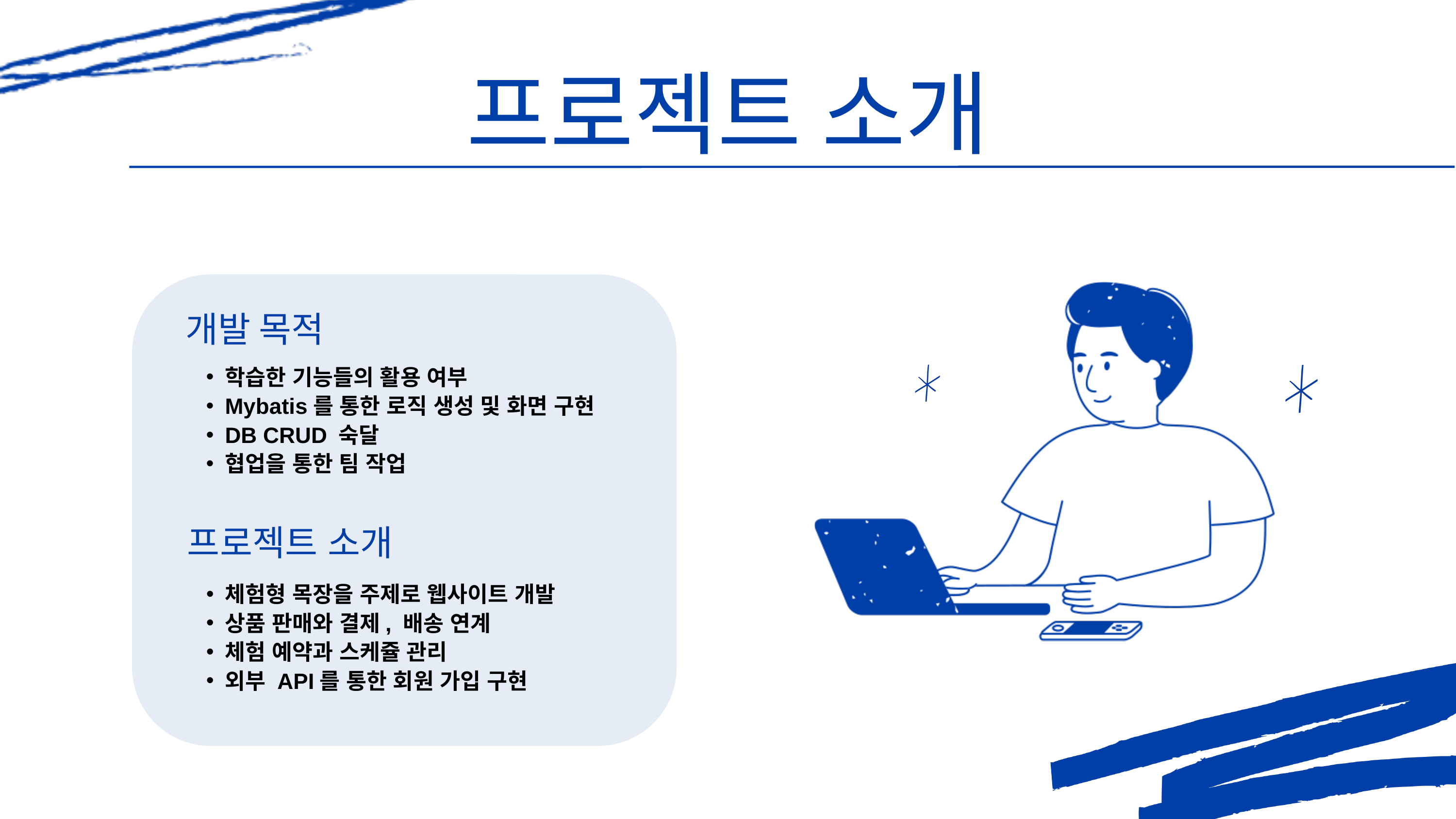

프로젝트 소개

개발 목적
학습한 기능들의 활용 여부
Mybatis를 통한 로직 생성 및 화면 구현
DB CRUD 숙달
협업을 통한 팀 작업

프로젝트 소개
체험형 목장을 주제로 웹사이트 개발
상품 판매와 결제, 배송 연계
체험 예약과 스케쥴 관리
외부 API를 통한 회원 가입 구현